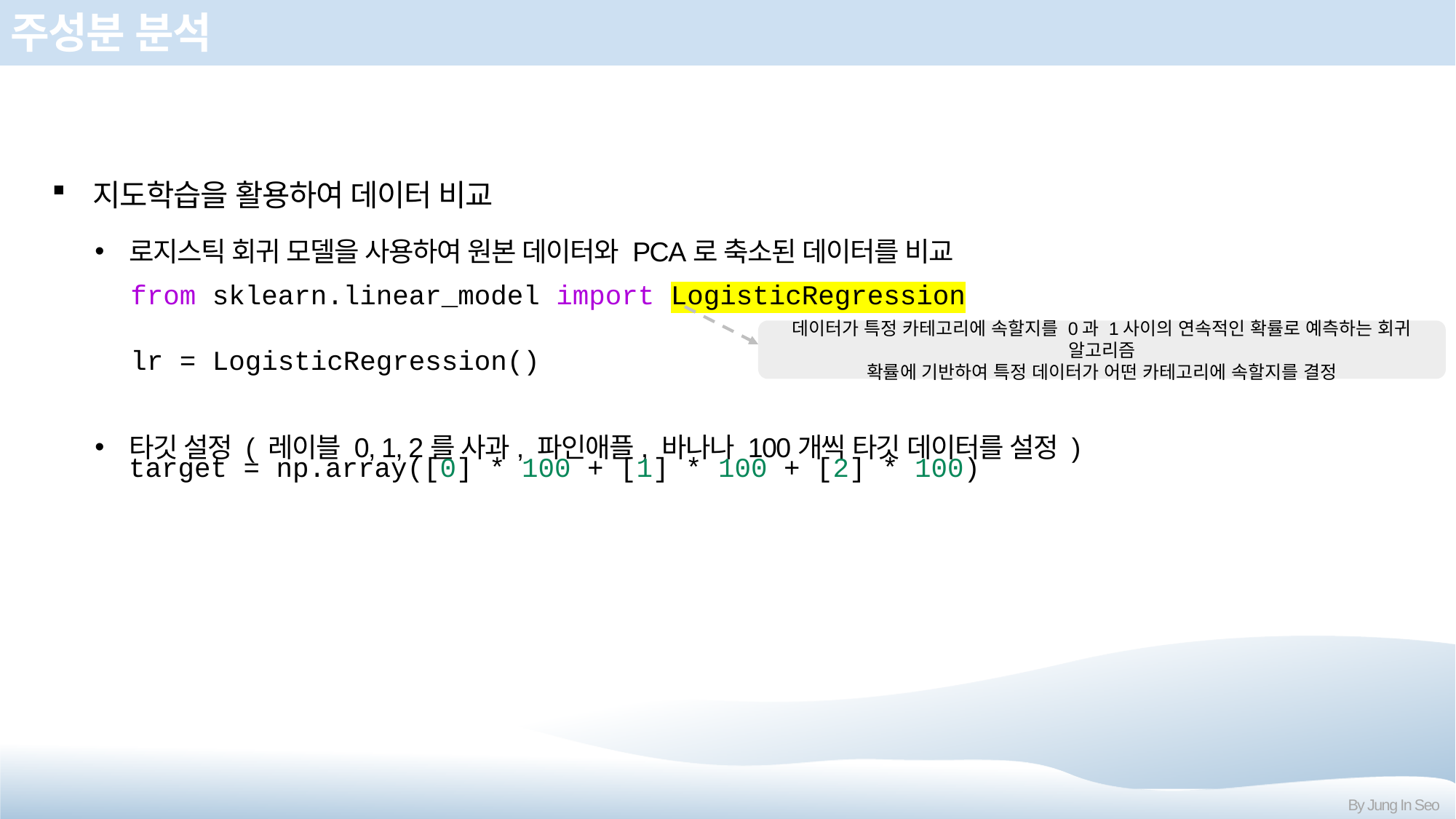

# 주성분 분석
지도학습을 활용하여 데이터 비교
로지스틱 회귀 모델을 사용하여 원본 데이터와 PCA로 축소된 데이터를 비교

타깃 설정 ( 레이블 0, 1, 2를 사과, 파인애플, 바나나 100개씩 타깃 데이터를 설정 )

from sklearn.linear_model import LogisticRegression
lr = LogisticRegression()
데이터가 특정 카테고리에 속할지를 0과 1사이의 연속적인 확률로 예측하는 회귀 알고리즘
확률에 기반하여 특정 데이터가 어떤 카테고리에 속할지를 결정
target = np.array([0] * 100 + [1] * 100 + [2] * 100)